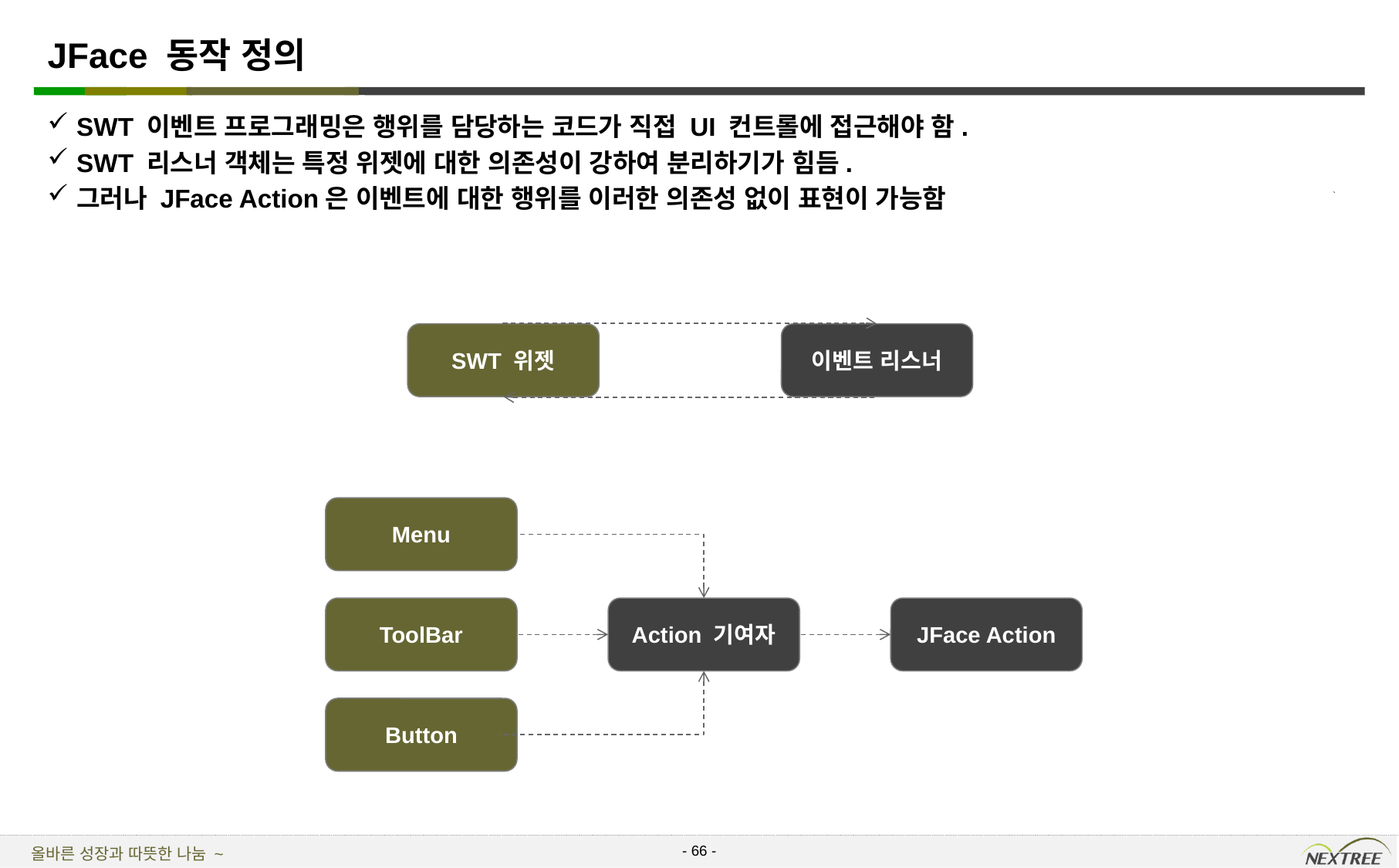

# JFace 동작 정의
SWT 이벤트 프로그래밍은 행위를 담당하는 코드가 직접 UI 컨트롤에 접근해야 함.
SWT 리스너 객체는 특정 위젯에 대한 의존성이 강하여 분리하기가 힘듬.
그러나 JFace Action은 이벤트에 대한 행위를 이러한 의존성 없이 표현이 가능함
SWT 위젯
이벤트 리스너
Menu
ToolBar
Action 기여자
JFace Action
Button